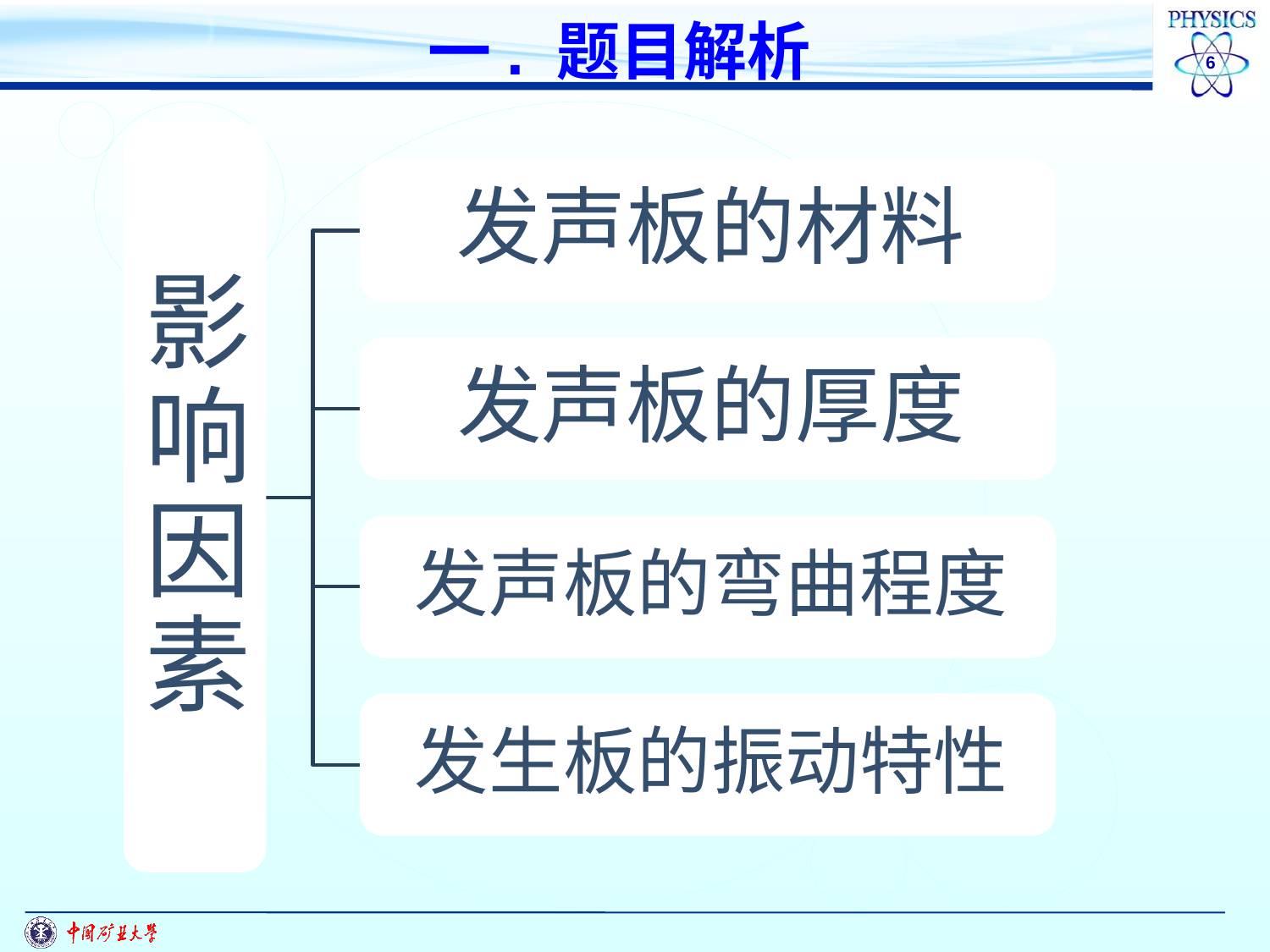

#

一. 题目解析

影响因素
发声板的材料
发声板的厚度
发声板的弯曲程度
发生板的振动特性